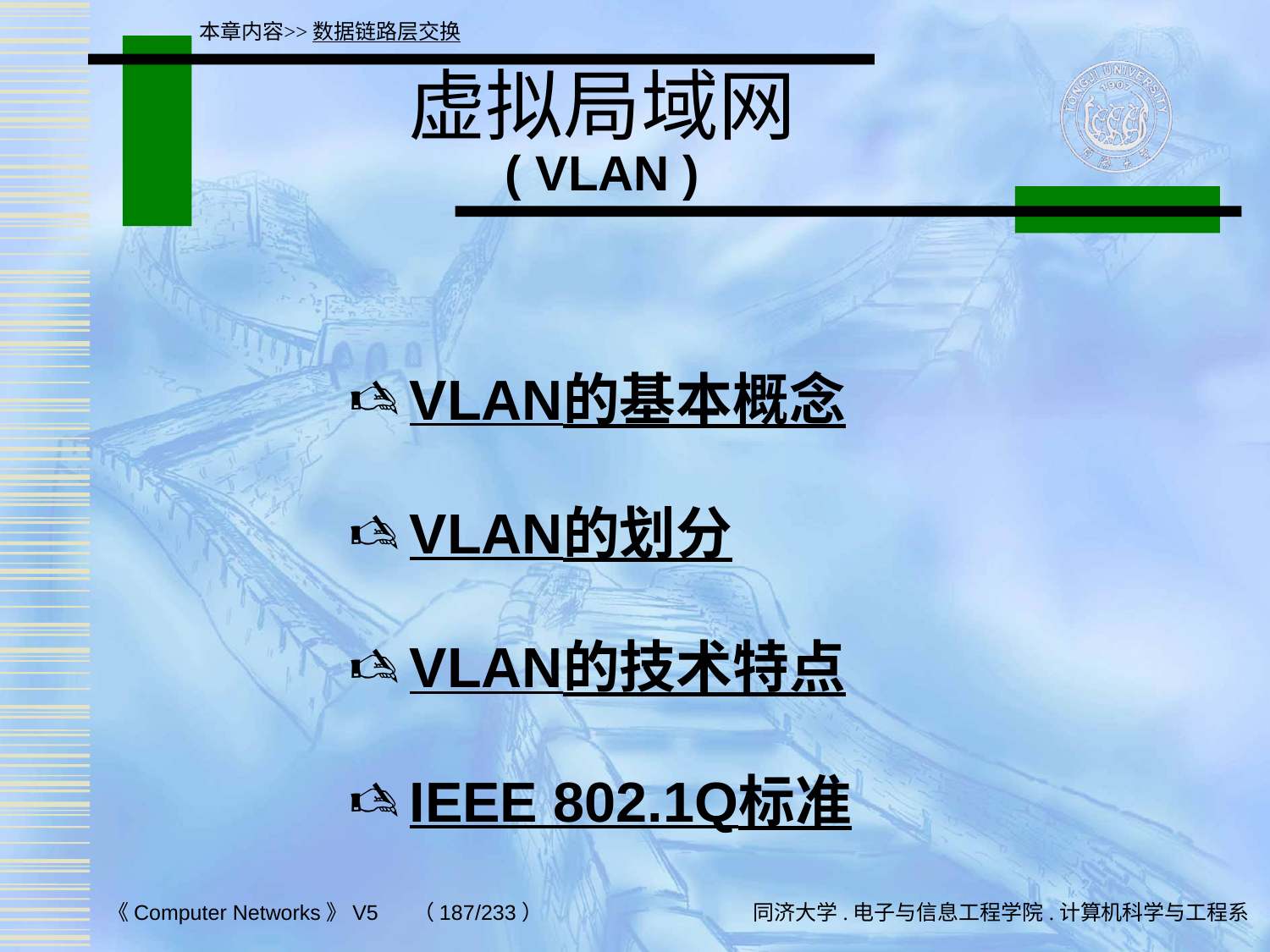

本章内容>>数据链路层交换
# 虚拟局域网 ( VLAN )
VLAN的基本概念
VLAN的划分
VLAN的技术特点
IEEE 802.1Q标准